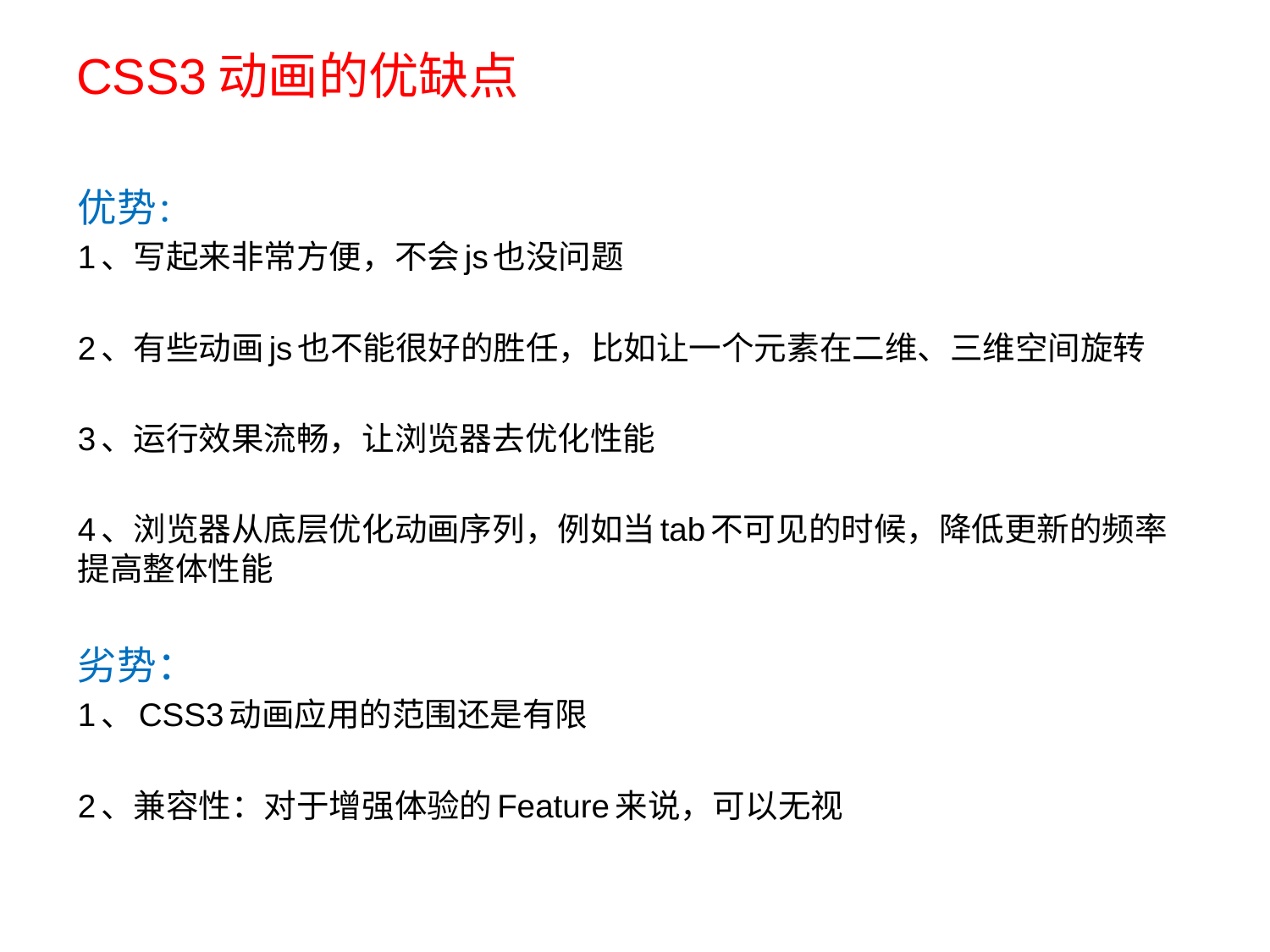

# CSS3动画的优缺点
优势：
1、写起来非常方便，不会js也没问题

2、有些动画js也不能很好的胜任，比如让一个元素在二维、三维空间旋转

3、运行效果流畅，让浏览器去优化性能

4、浏览器从底层优化动画序列，例如当tab不可见的时候，降低更新的频率提高整体性能

劣势：
1、CSS3动画应用的范围还是有限

2、兼容性：对于增强体验的Feature来说，可以无视